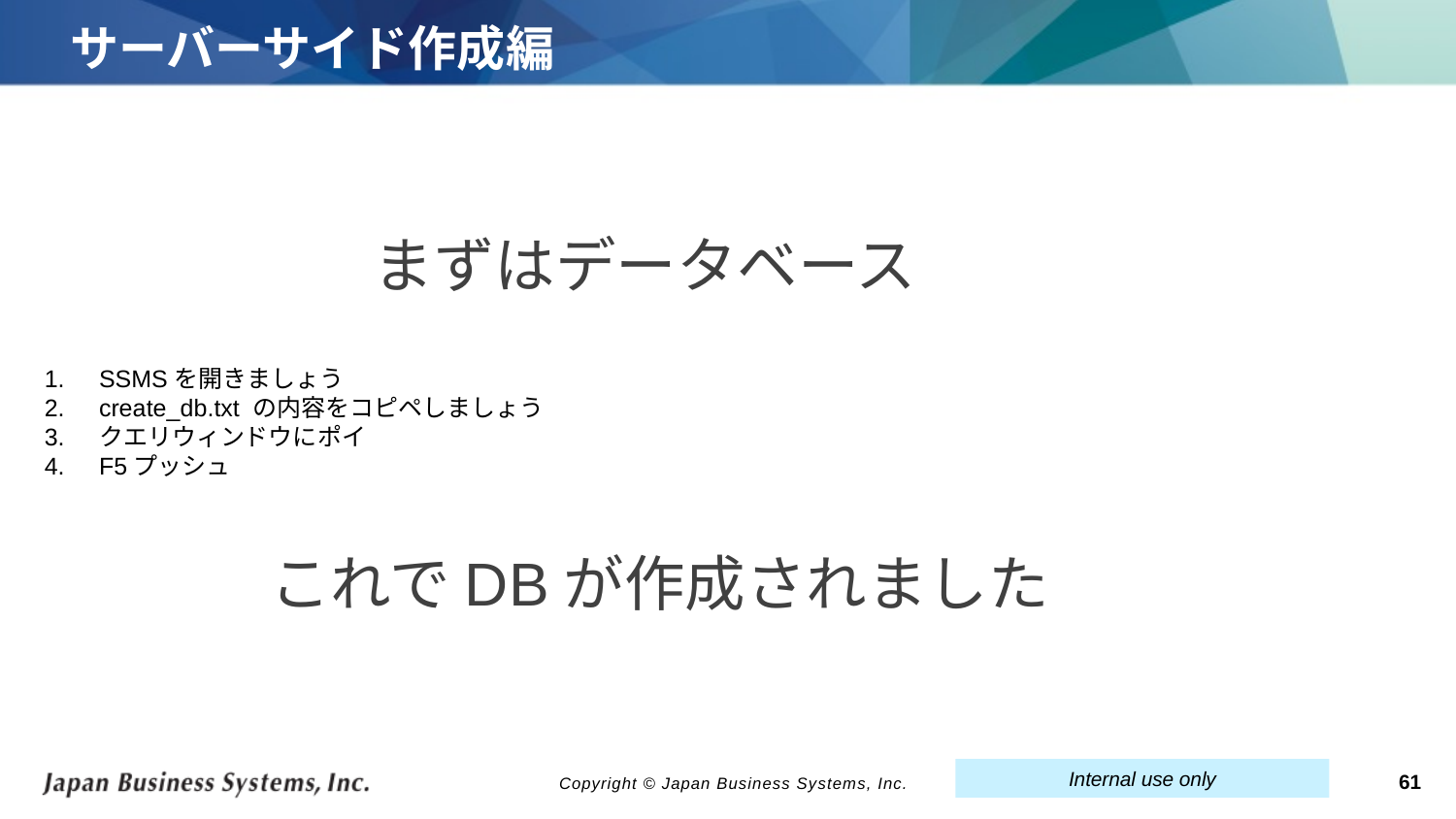

# サーバーサイド作成編
まずはデータベース
SSMSを開きましょう
create_db.txt の内容をコピペしましょう
クエリウィンドウにポイ
F5プッシュ

これでDBが作成されました